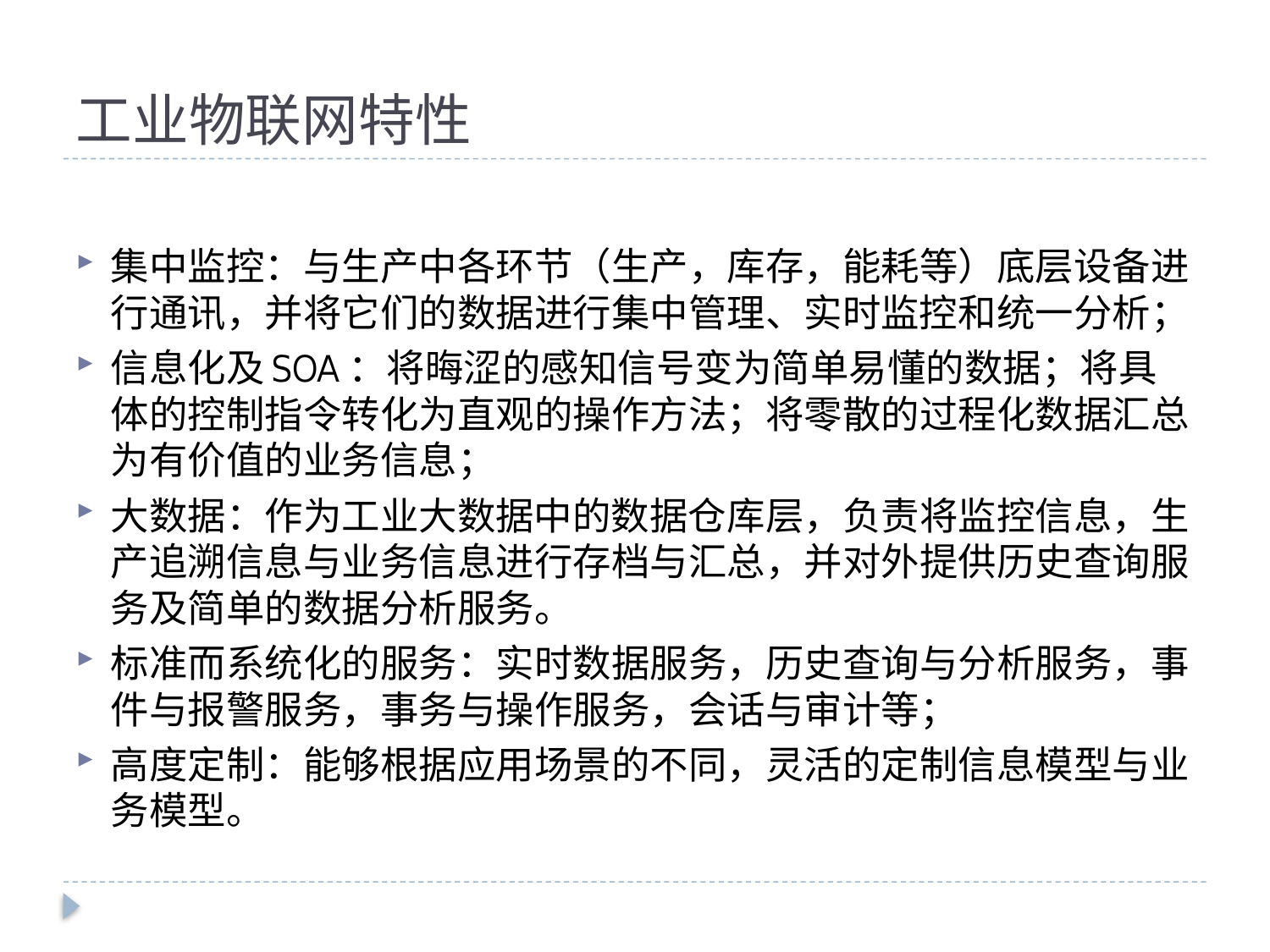

# 工业物联网特性
集中监控：与生产中各环节（生产，库存，能耗等）底层设备进行通讯，并将它们的数据进行集中管理、实时监控和统一分析；
信息化及SOA：将晦涩的感知信号变为简单易懂的数据；将具体的控制指令转化为直观的操作方法；将零散的过程化数据汇总为有价值的业务信息；
大数据：作为工业大数据中的数据仓库层，负责将监控信息，生产追溯信息与业务信息进行存档与汇总，并对外提供历史查询服务及简单的数据分析服务。
标准而系统化的服务：实时数据服务，历史查询与分析服务，事件与报警服务，事务与操作服务，会话与审计等；
高度定制：能够根据应用场景的不同，灵活的定制信息模型与业务模型。